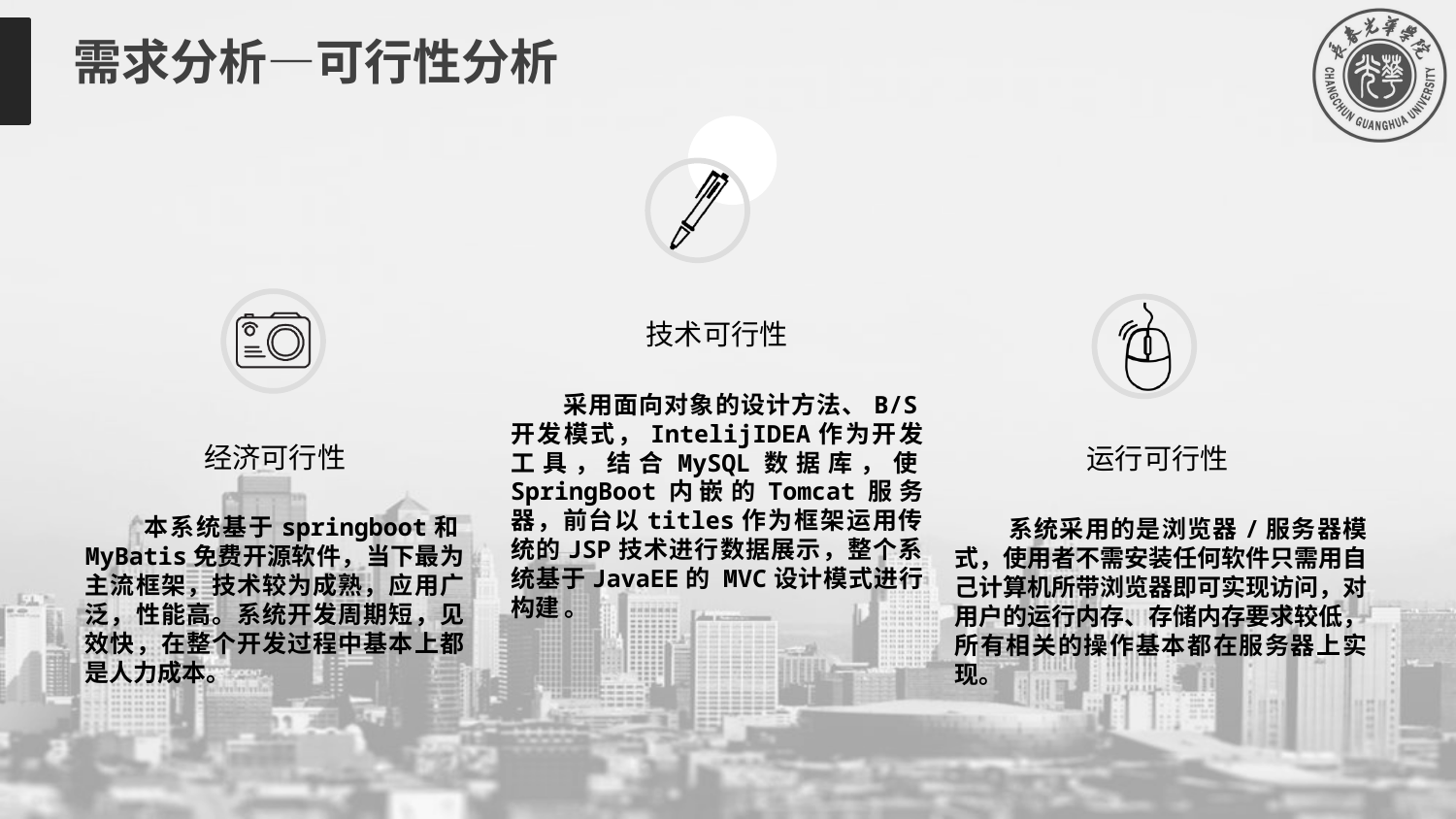

需求分析—可行性分析

技术可行性

       采用面向对象的设计方法、B/S开发模式，IntelijIDEA作为开发工具，结合MySQL数据库，使SpringBoot内嵌的Tomcat服务器，前台以titles作为框架运用传统的JSP技术进行数据展示，整个系统基于JavaEE的 MVC设计模式进行构建 。
经济可行性

       本系统基于springboot和MyBatis免费开源软件，当下最为主流框架，技术较为成熟，应用广泛，性能高。系统开发周期短，见效快，在整个开发过程中基本上都是人力成本。
运行可行性

       系统采用的是浏览器/服务器模式，使用者不需安装任何软件只需用自己计算机所带浏览器即可实现访问，对用户的运行内存、存储内存要求较低，所有相关的操作基本都在服务器上实现。